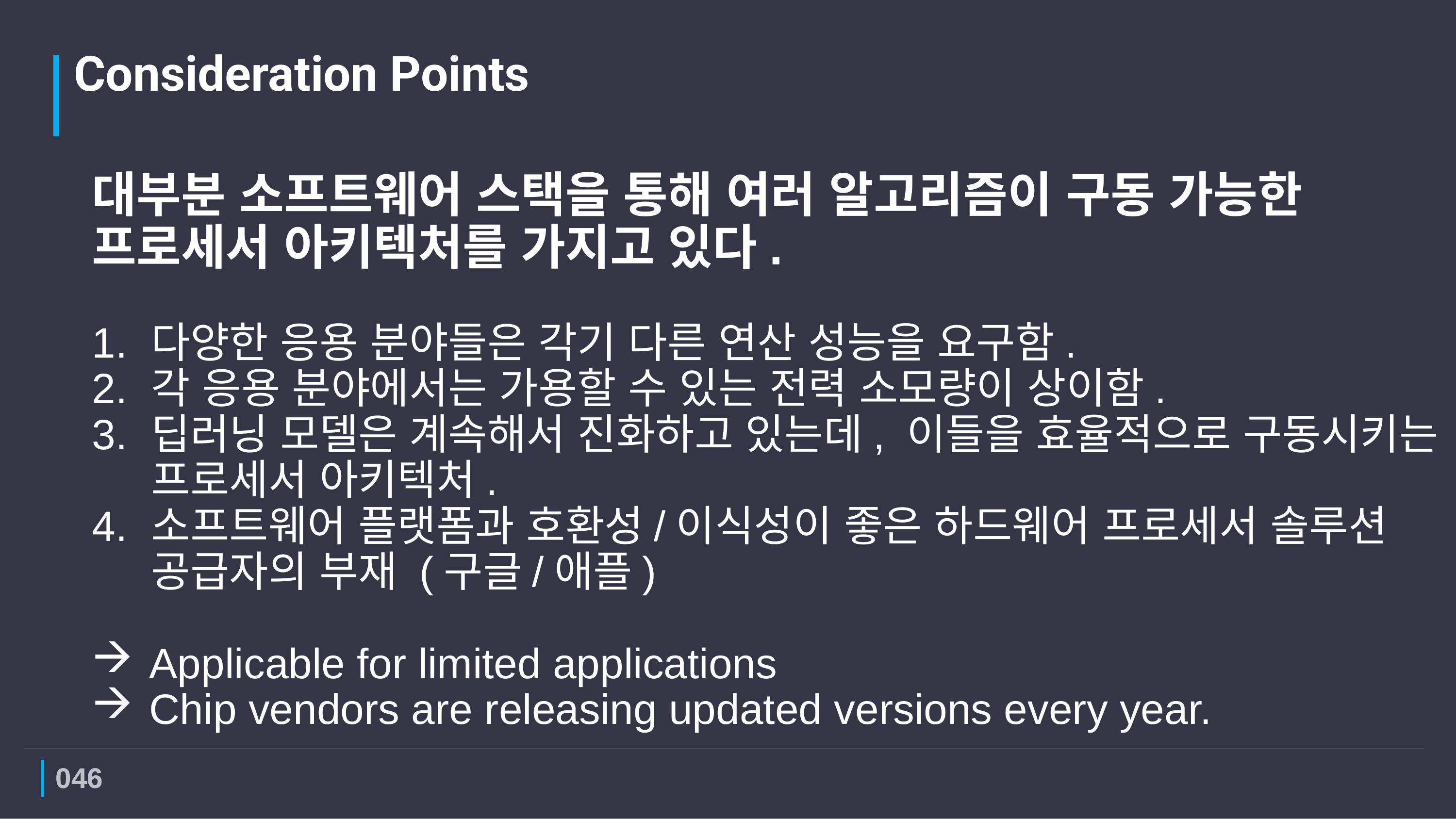

Consideration Points
대부분 소프트웨어 스택을 통해 여러 알고리즘이 구동 가능한 프로세서 아키텍처를 가지고 있다.

다양한 응용 분야들은 각기 다른 연산 성능을 요구함.
각 응용 분야에서는 가용할 수 있는 전력 소모량이 상이함.
딥러닝 모델은 계속해서 진화하고 있는데, 이들을 효율적으로 구동시키는 프로세서 아키텍처.
소프트웨어 플랫폼과 호환성/이식성이 좋은 하드웨어 프로세서 솔루션 공급자의 부재 (구글/애플)

 Applicable for limited applications
 Chip vendors are releasing updated versions every year.

046
046